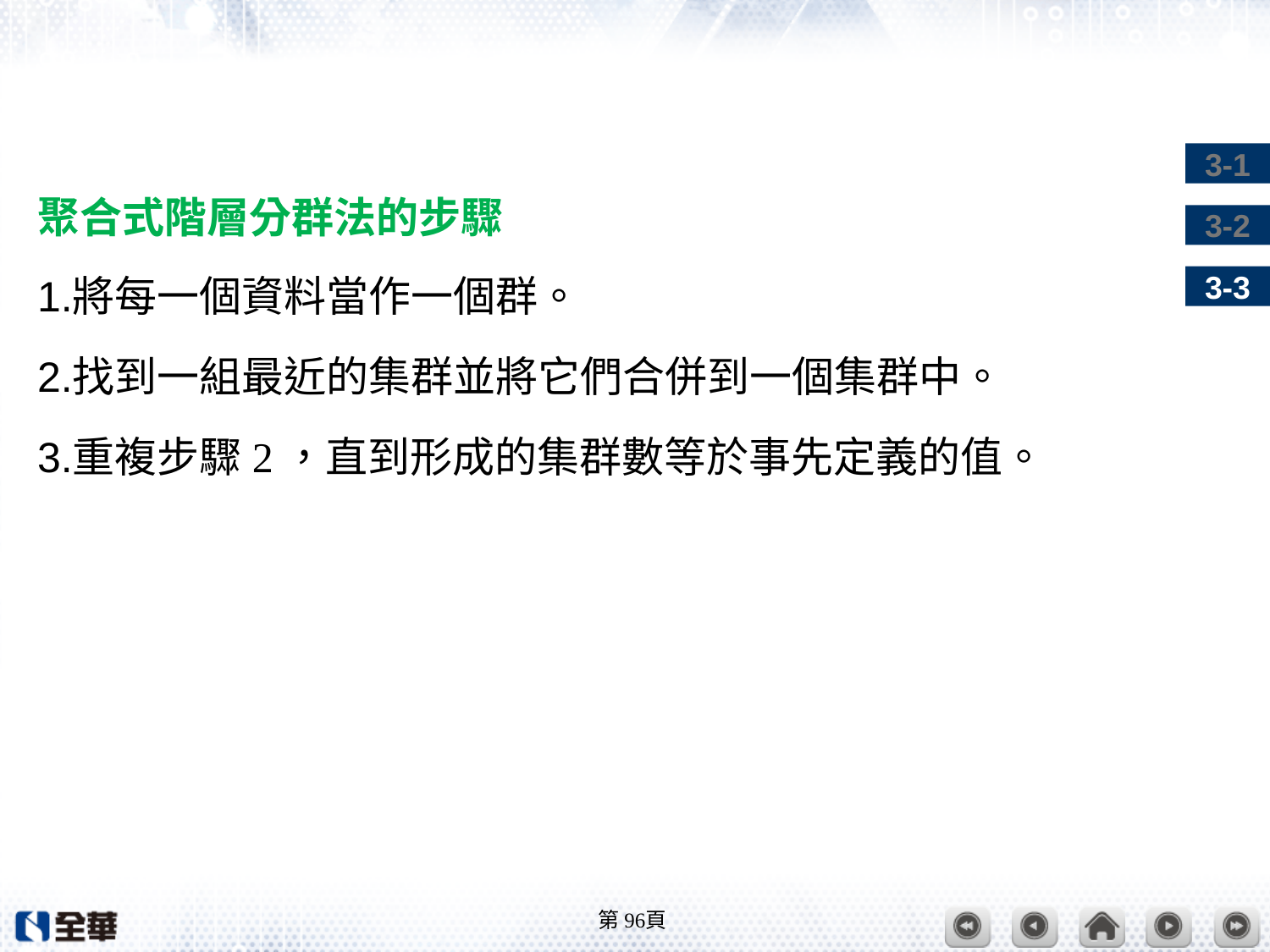

#
聚合式階層分群法的步驟
將每一個資料當作一個群。
找到一組最近的集群並將它們合併到一個集群中。
重複步驟2，直到形成的集群數等於事先定義的值。